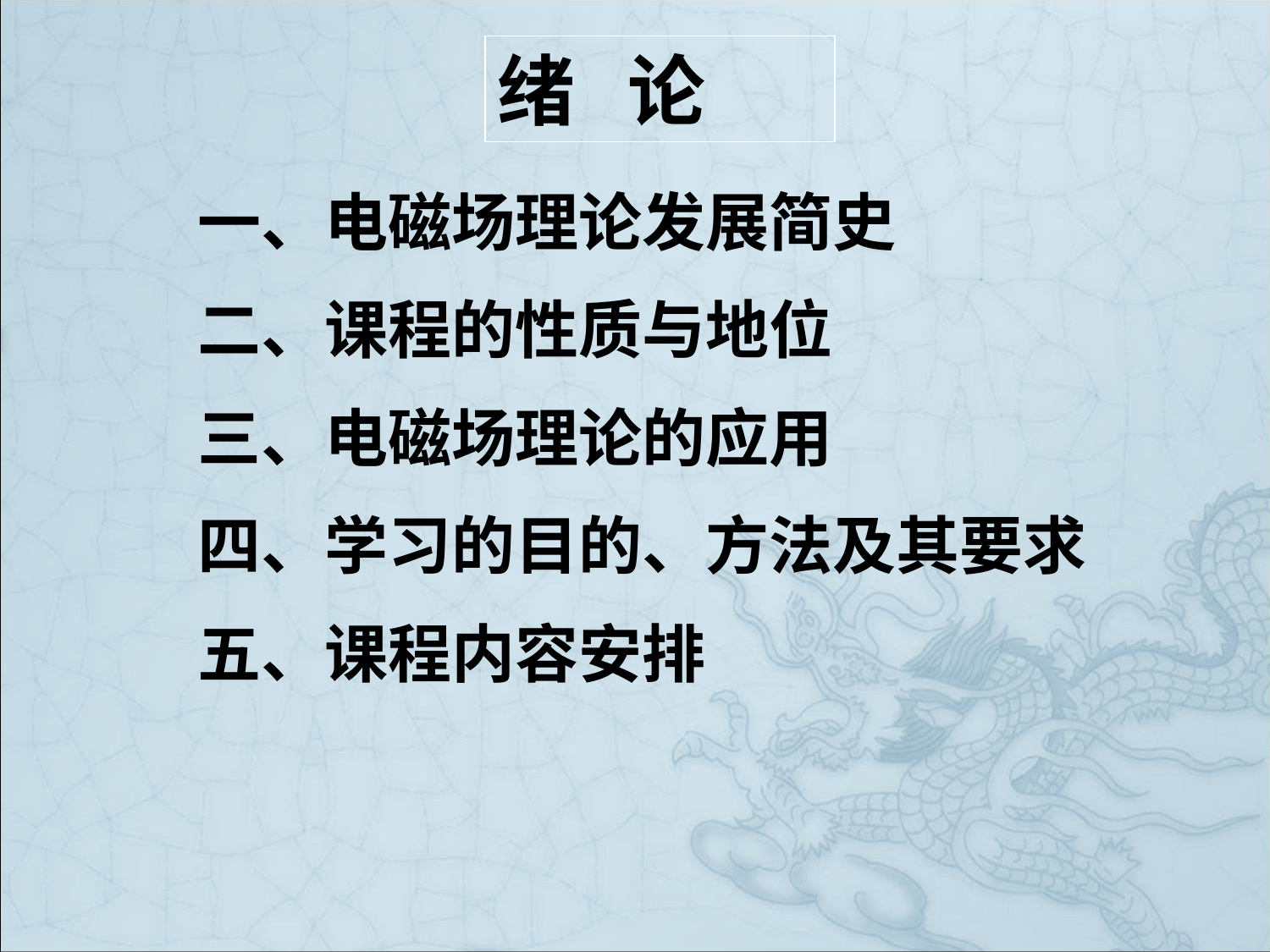

绪   论
一、电磁场理论发展简史
二、课程的性质与地位
三、电磁场理论的应用
四、学习的目的、方法及其要求
五、课程内容安排